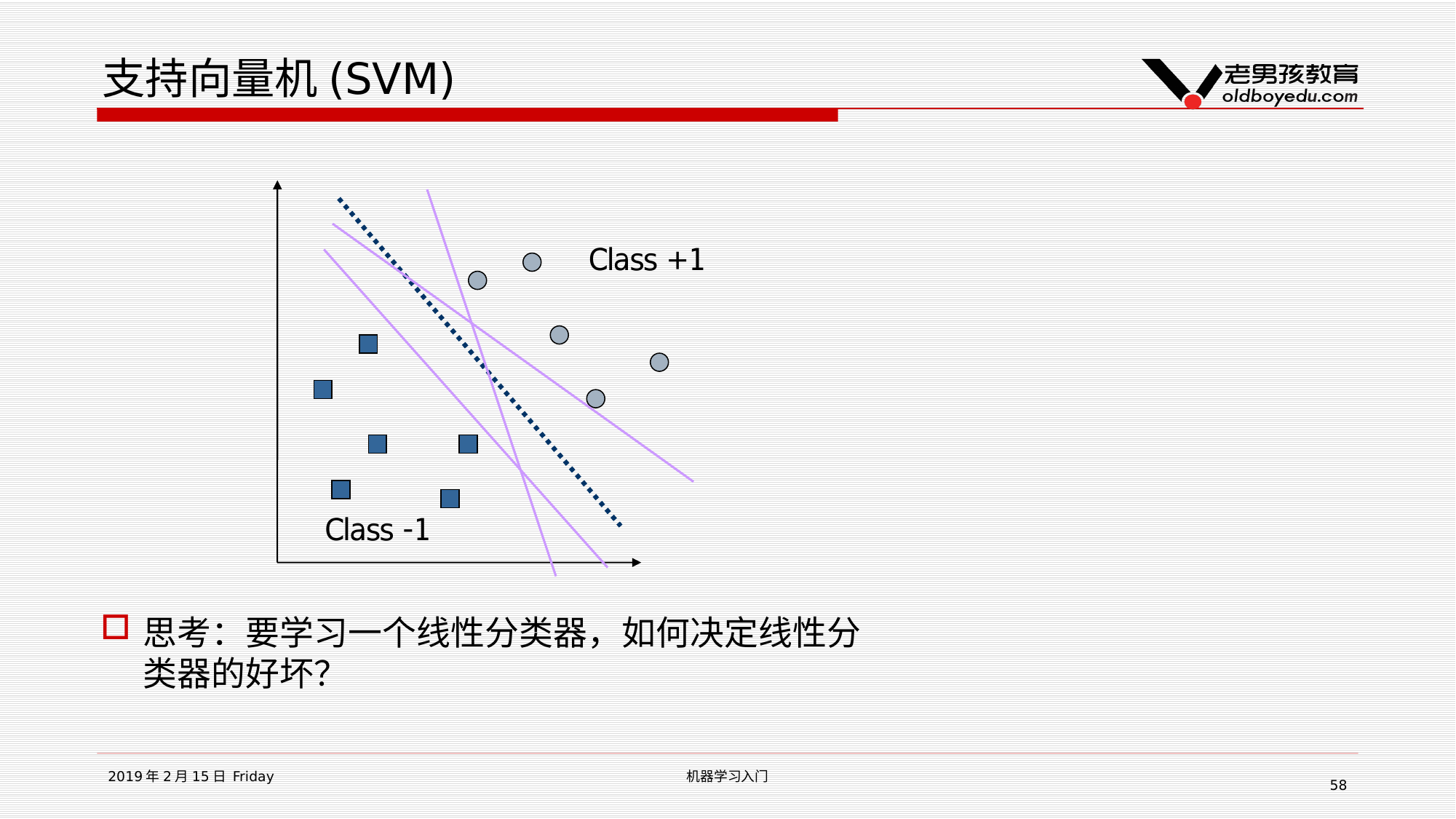

# 支持向量机(SVM)

Class +1

Class -1

思考：要学习一个线性分类器，如何决定线性分类器的好坏？

2019年2月15日 Friday
机器学习入门
58